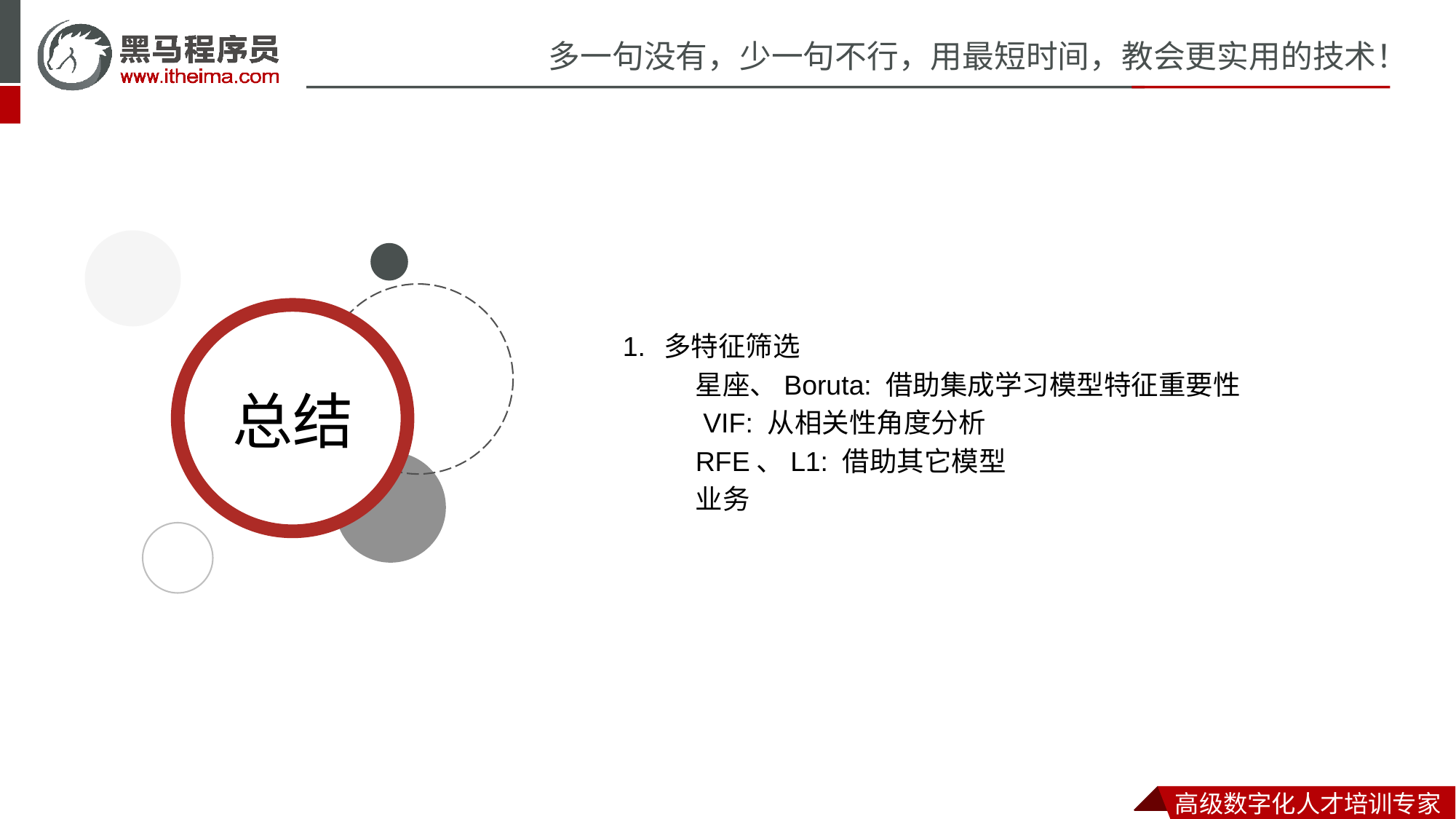

多特征筛选
星座、Boruta: 借助集成学习模型特征重要性
 VIF: 从相关性角度分析
RFE、L1: 借助其它模型
业务